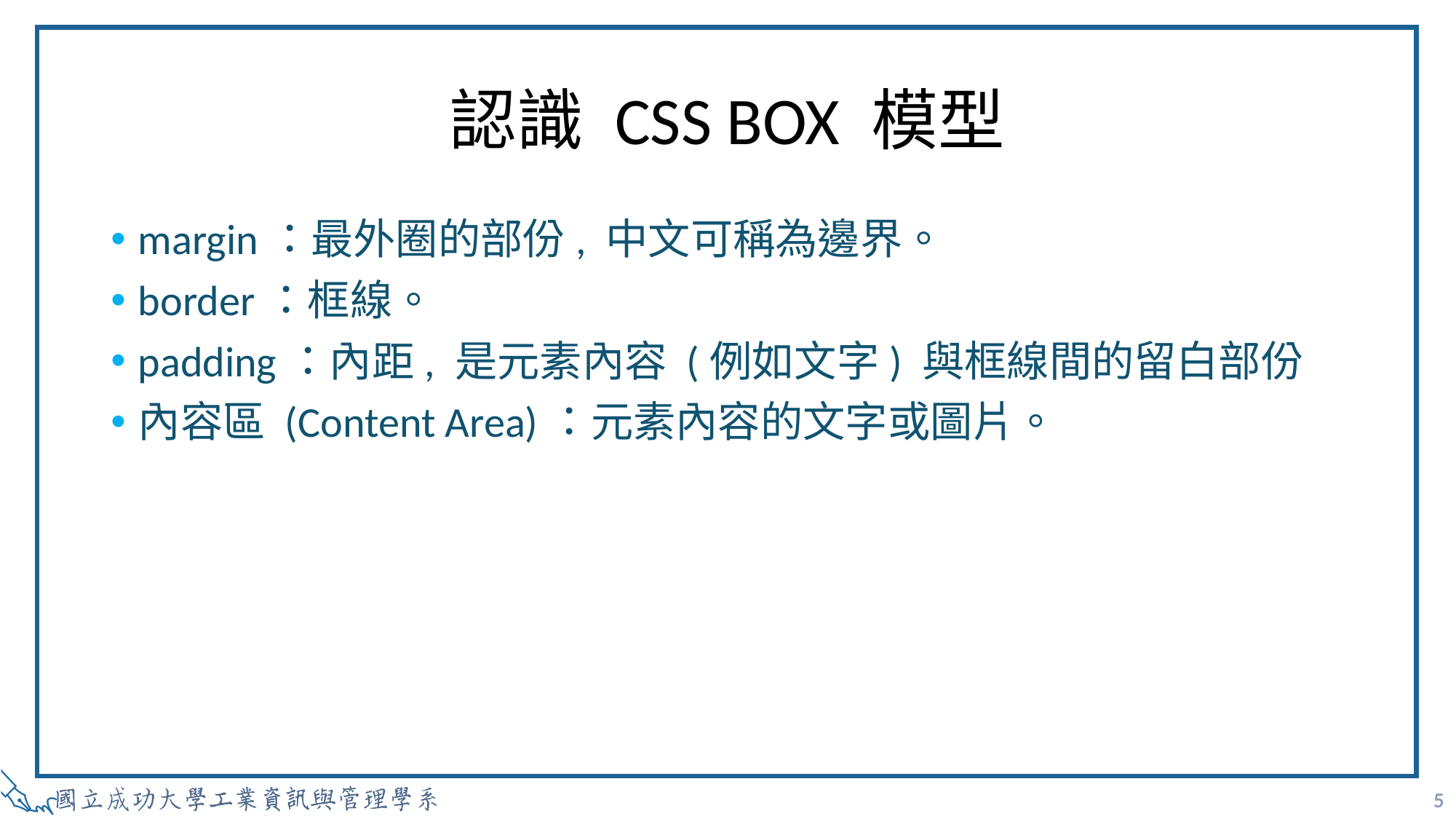

# 認識 CSS BOX 模型
margin：最外圈的部份, 中文可稱為邊界。
border：框線。
padding：內距, 是元素內容 (例如文字) 與框線間的留白部份
內容區 (Content Area)：元素內容的文字或圖片。
5